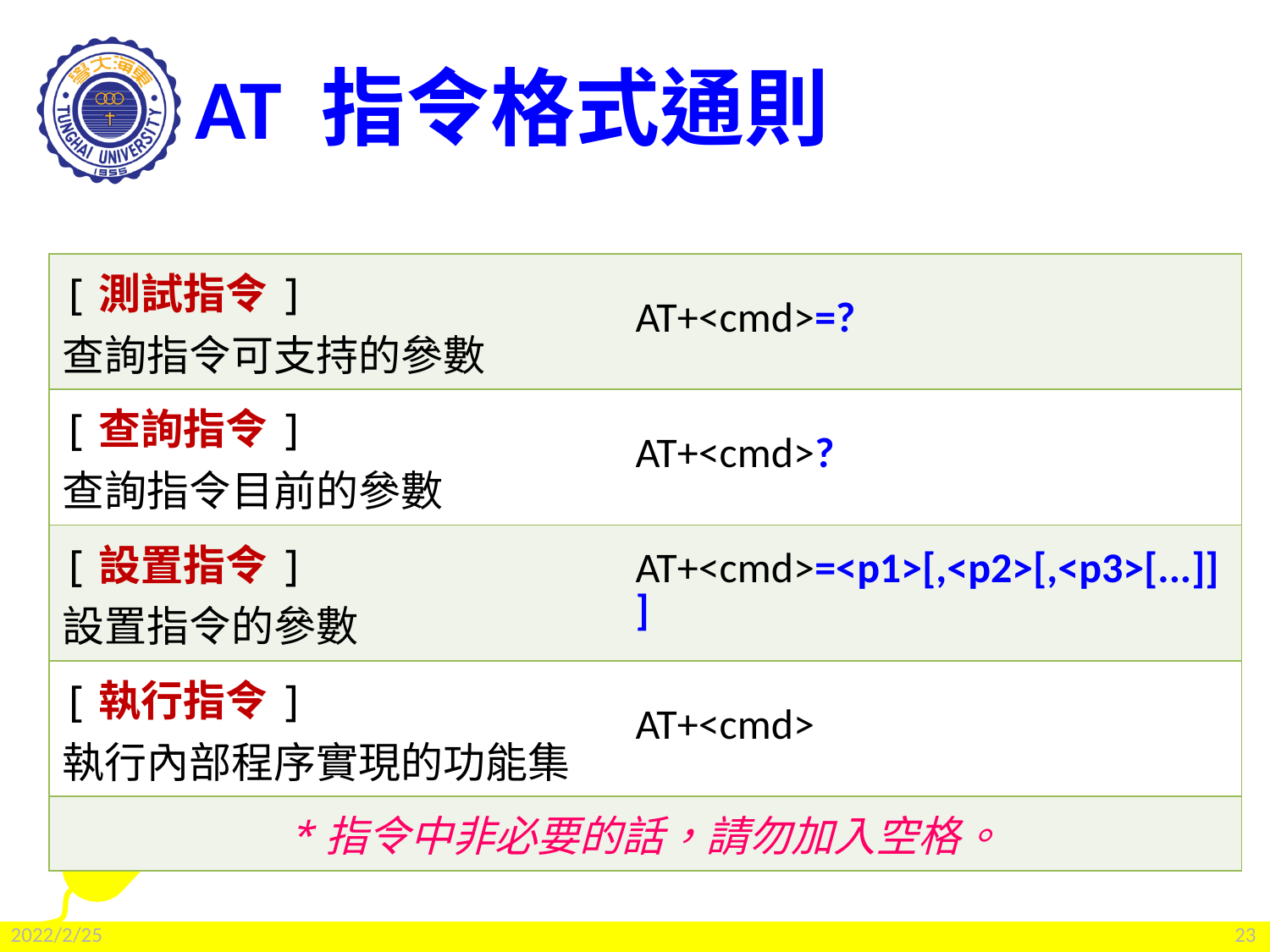

# AT 指令格式通則
| [測試指令] 查詢指令可支持的參數 | AT+<cmd>=? |
| --- | --- |
| [查詢指令] 查詢指令目前的參數 | AT+<cmd>? |
| [設置指令] 設置指令的參數 | AT+<cmd>=<p1>[,<p2>[,<p3>[...]]] |
| [執行指令] 執行內部程序實現的功能集 | AT+<cmd> |
| \*指令中非必要的話，請勿加入空格。 |  |
2022/2/25

23